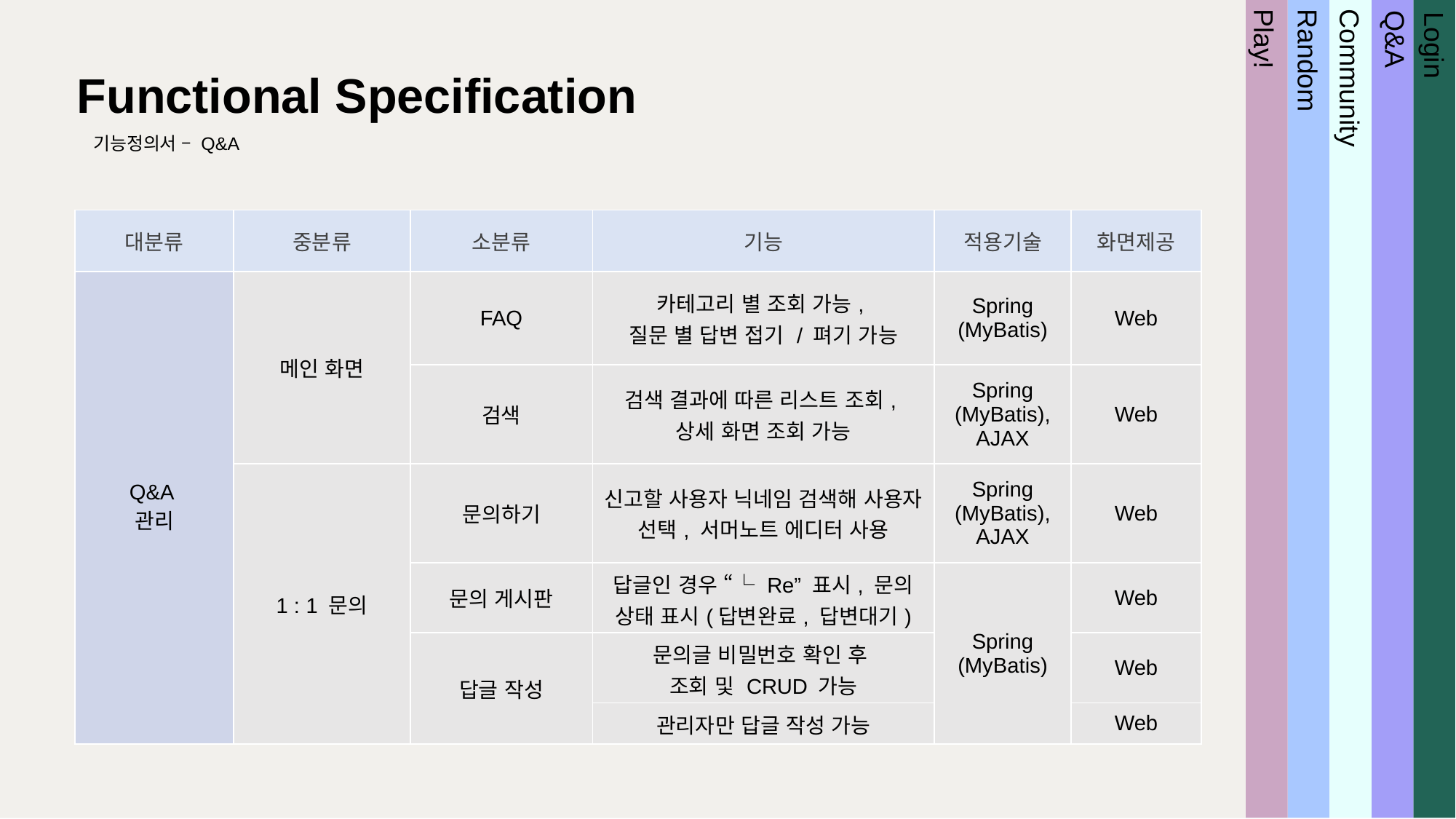

Functional Specification
기능정의서 – Q&A
Community
Random
Play!
Login
Q&A
| 대분류 | 중분류 | 소분류 | 기능 | 적용기술 | 화면제공 |
| --- | --- | --- | --- | --- | --- |
| Q&A 관리 | 메인 화면 | FAQ | 카테고리 별 조회 가능, 질문 별 답변 접기 / 펴기 가능 | Spring (MyBatis) | Web |
|  |  | 검색 | 검색 결과에 따른 리스트 조회, 상세 화면 조회 가능 | Spring (MyBatis), AJAX | Web |
|  | 1 : 1 문의 | 문의하기 | 신고할 사용자 닉네임 검색해 사용자 선택, 서머노트 에디터 사용 | Spring (MyBatis), AJAX | Web |
|  |  | 문의 게시판 | 답글인 경우 “└ Re” 표시, 문의 상태 표시(답변완료, 답변대기) | Spring (MyBatis) | Web |
|  |  | 답글 작성 | 문의글 비밀번호 확인 후 조회 및 CRUD 가능 |  | Web |
|  |  |  | 관리자만 답글 작성 가능 |  | Web |